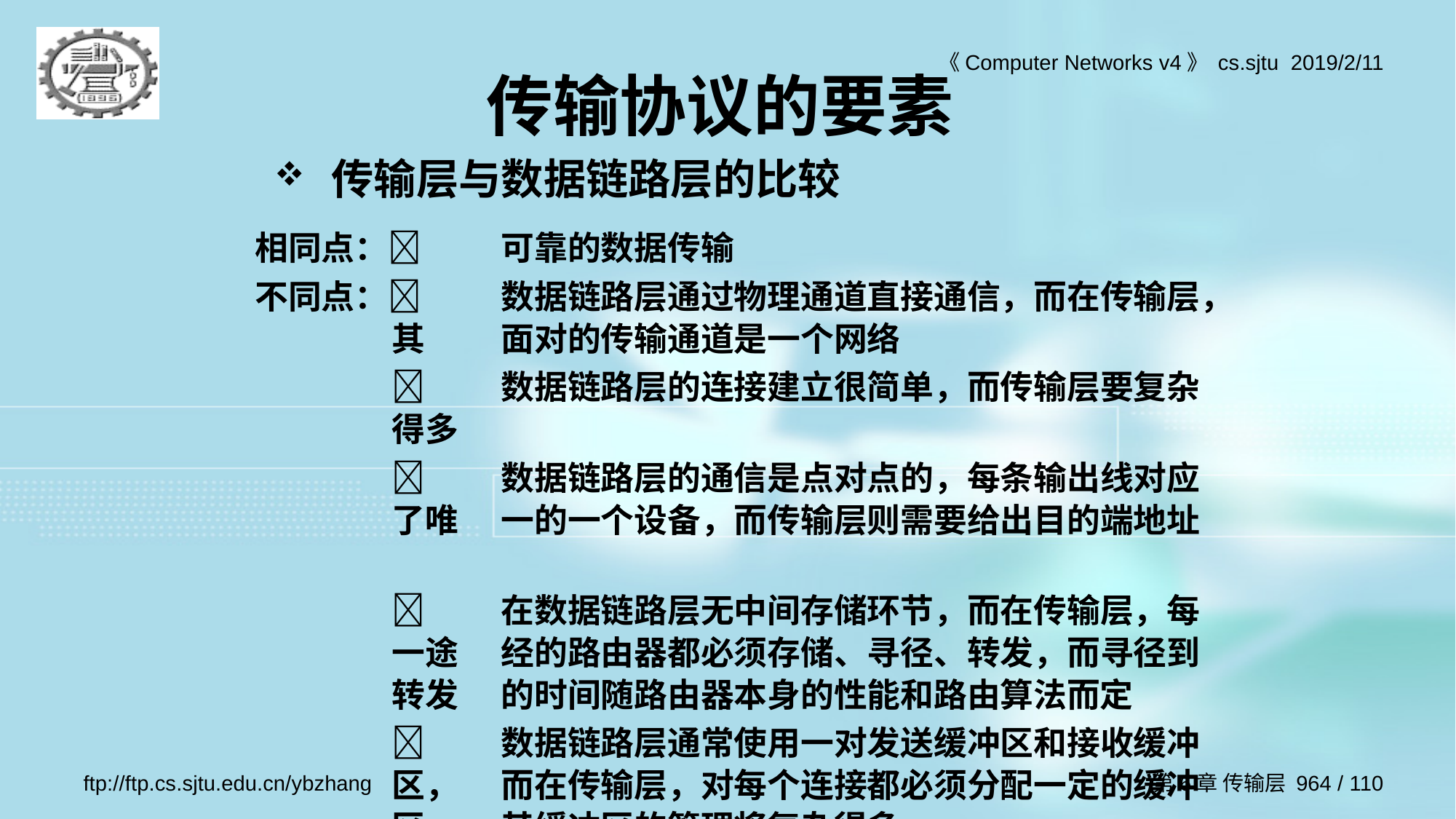

# 传输协议的要素
传输层与数据链路层的比较
相同点：•	可靠的数据传输
不同点：•  	数据链路层通过物理通道直接通信，而在传输层，其    	面对的传输通道是一个网络
	•  	数据链路层的连接建立很简单，而传输层要复杂得多
         	•  	数据链路层的通信是点对点的，每条输出线对应了唯	一的一个设备，而传输层则需要给出目的端地址
        	•  	在数据链路层无中间存储环节，而在传输层，每一途	经的路由器都必须存储、寻径、转发，而寻径到转发	的时间随路由器本身的性能和路由算法而定
        	•  	数据链路层通常使用一对发送缓冲区和接收缓冲区，	而在传输层，对每个连接都必须分配一定的缓冲区，	其缓冲区的管理将复杂得多